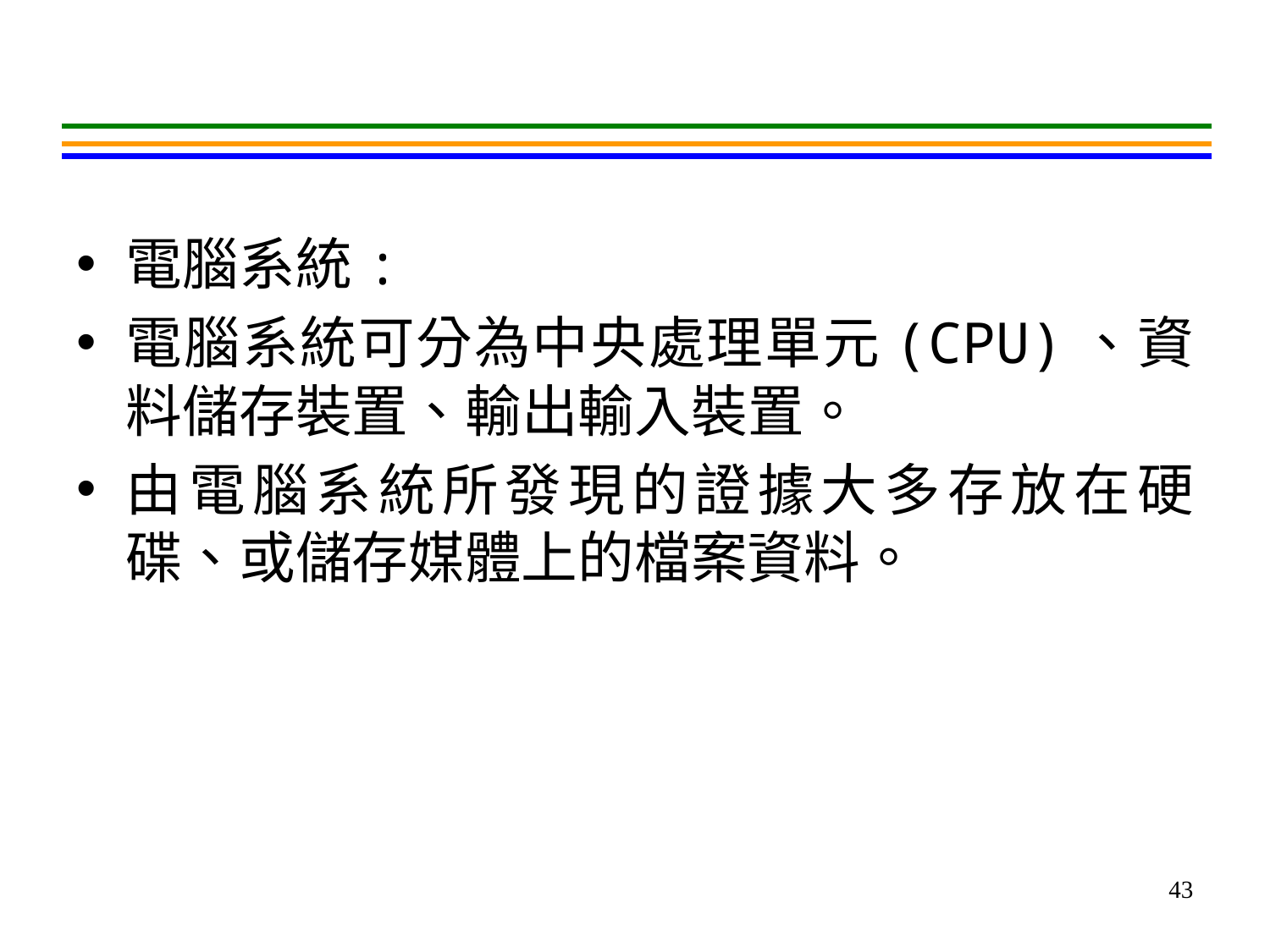

#
電腦系統:
電腦系統可分為中央處理單元(CPU)、資料儲存裝置、輸出輸入裝置。
由電腦系統所發現的證據大多存放在硬碟、或儲存媒體上的檔案資料。
43